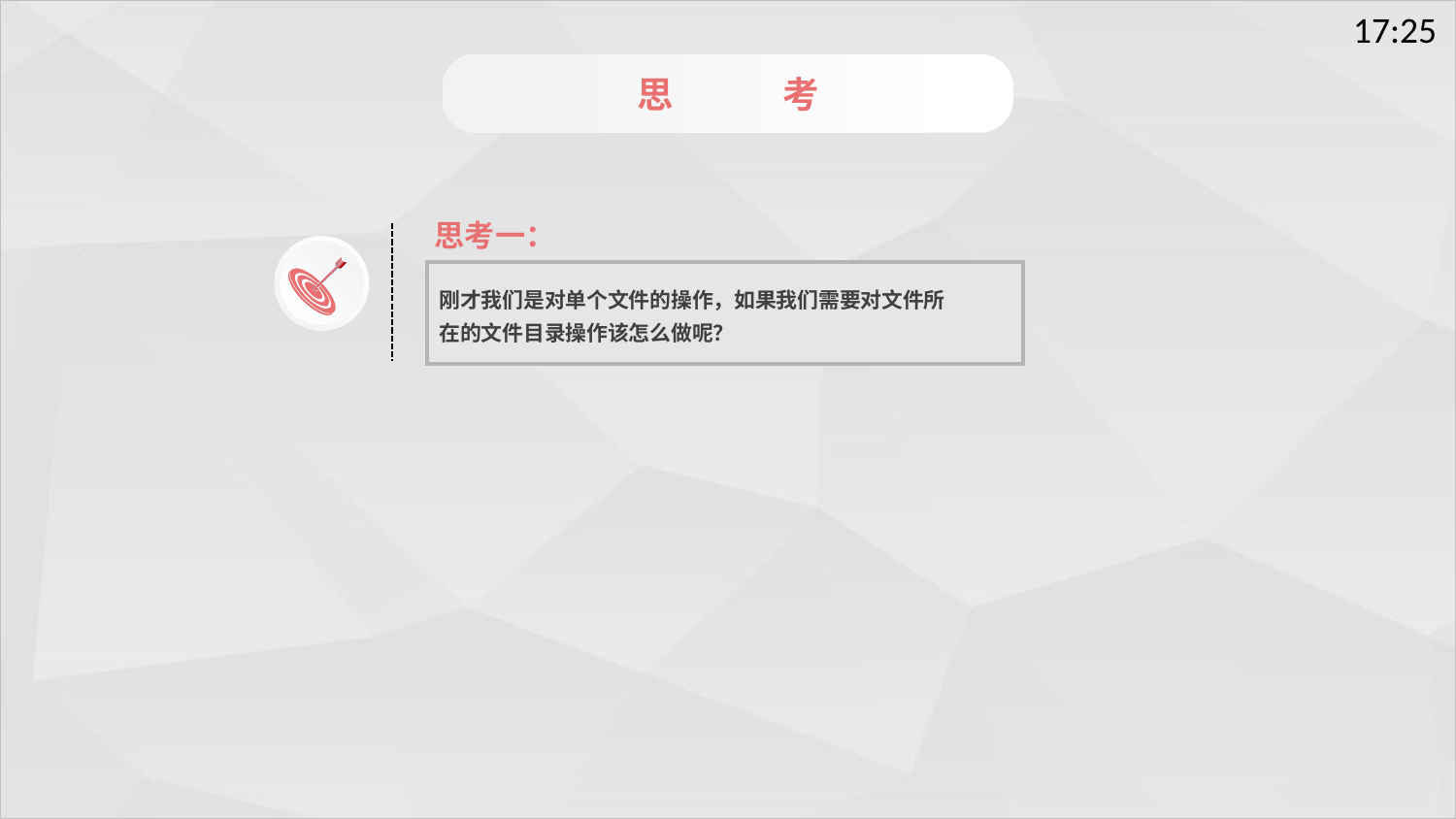

思	考
思考一：

刚才我们是对单个文件的操作，如果我们需要对文件所在的文件目录操作该怎么做呢？